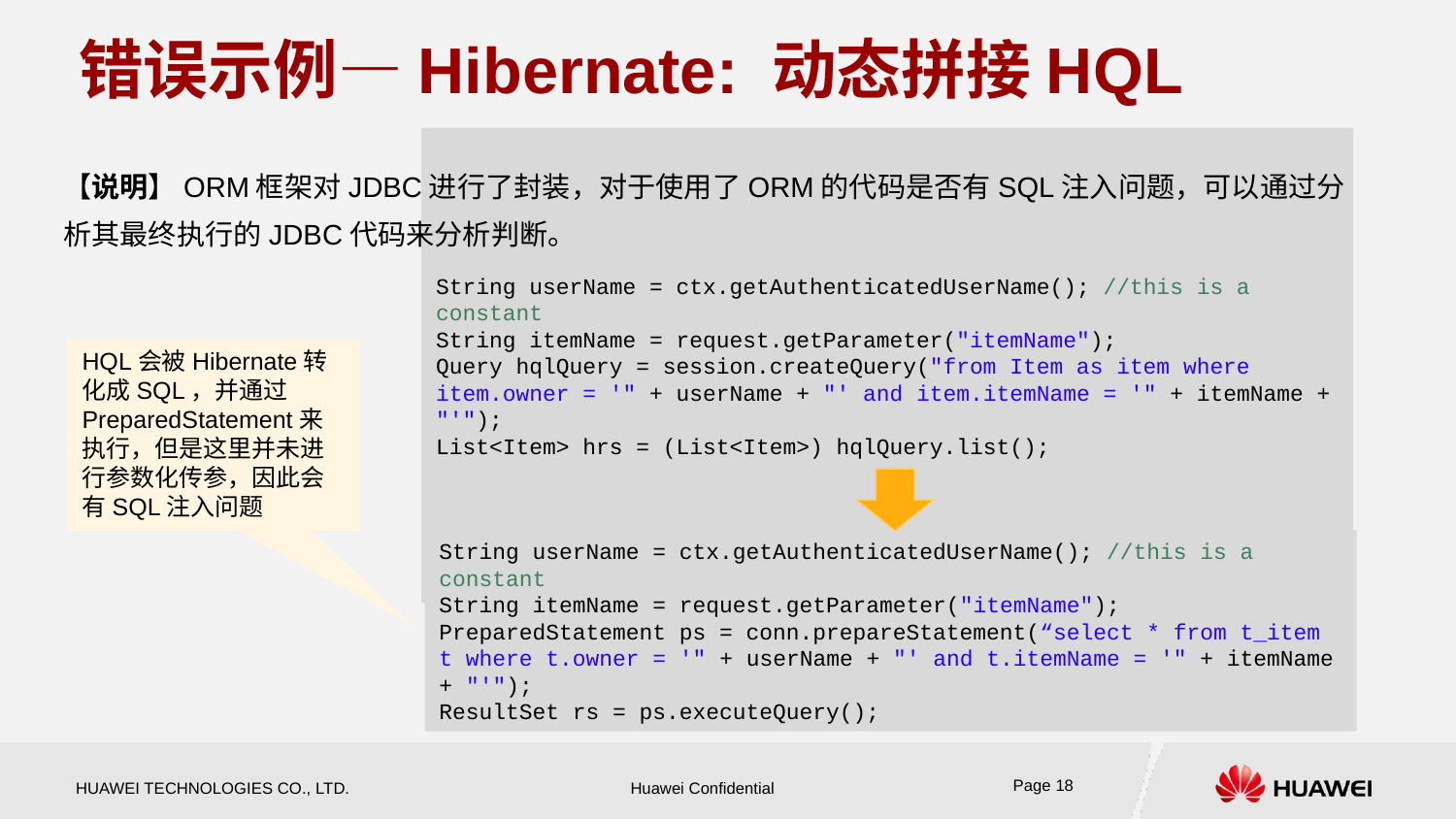

# 错误示例—Hibernate: 动态拼接HQL
【说明】ORM框架对JDBC进行了封装，对于使用了ORM的代码是否有SQL注入问题，可以通过分析其最终执行的JDBC代码来分析判断。
String userName = ctx.getAuthenticatedUserName(); //this is a constant
String itemName = request.getParameter("itemName");
Query hqlQuery = session.createQuery("from Item as item where item.owner = '" + userName + "' and item.itemName = '" + itemName + "'");
List<Item> hrs = (List<Item>) hqlQuery.list();
HQL会被Hibernate转化成SQL，并通过PreparedStatement来执行，但是这里并未进行参数化传参，因此会有SQL注入问题

String userName = ctx.getAuthenticatedUserName(); //this is a constant
String itemName = request.getParameter("itemName");
PreparedStatement ps = conn.prepareStatement(“select * from t_item t where t.owner = '" + userName + "' and t.itemName = '" + itemName + "'");
ResultSet rs = ps.executeQuery();